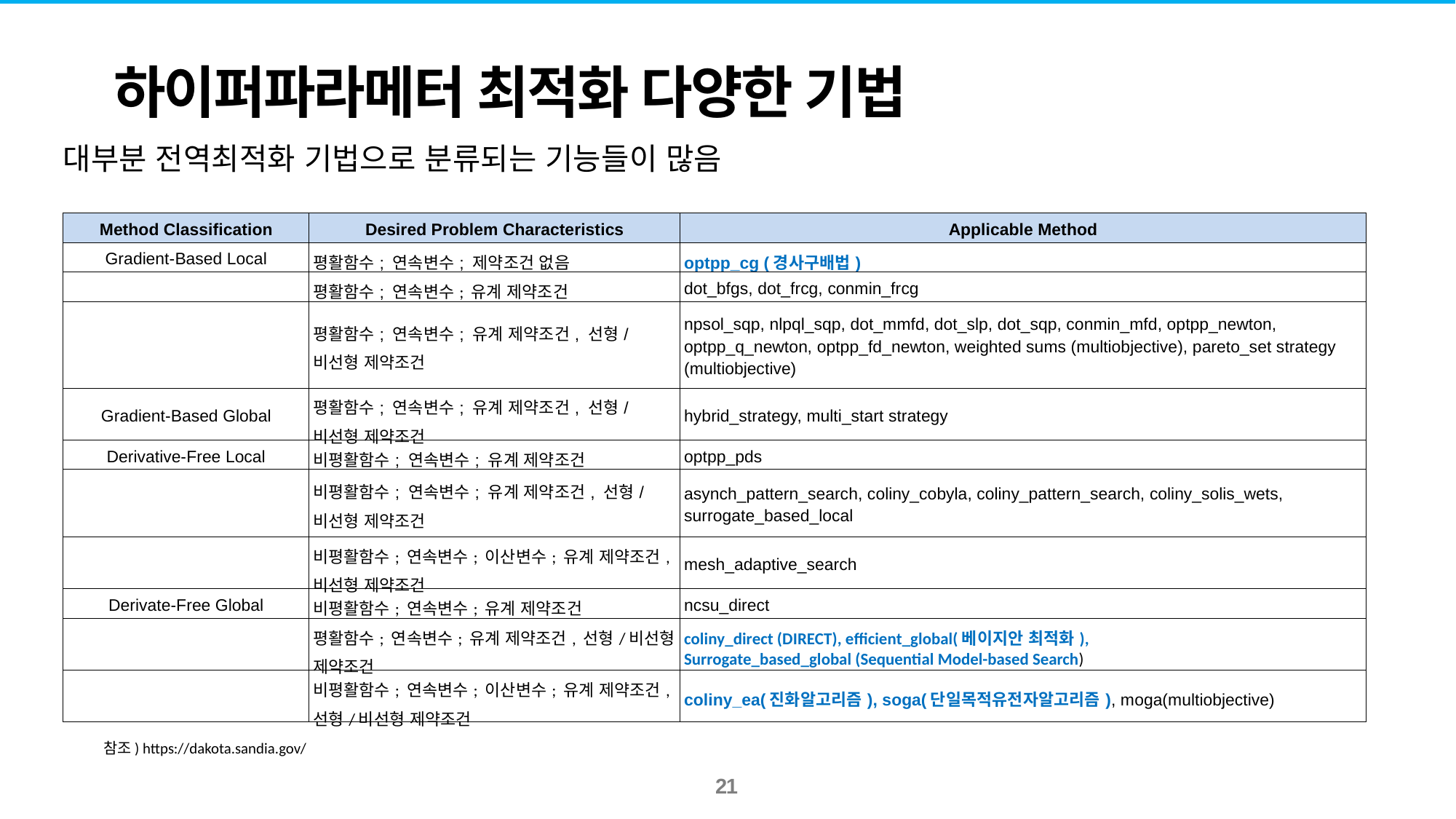

하이퍼파라메터 최적화 다양한 기법
대부분 전역최적화 기법으로 분류되는 기능들이 많음
| Method Classification | Desired Problem Characteristics | Applicable Method |
| --- | --- | --- |
| Gradient-Based Local | 평활함수; 연속변수; 제약조건 없음 | optpp\_cg (경사구배법) |
|  | 평활함수; 연속변수; 유계 제약조건 | dot\_bfgs, dot\_frcg, conmin\_frcg |
|  | 평활함수; 연속변수; 유계 제약조건, 선형/비선형 제약조건 | npsol\_sqp, nlpql\_sqp, dot\_mmfd, dot\_slp, dot\_sqp, conmin\_mfd, optpp\_newton, optpp\_q\_newton, optpp\_fd\_newton, weighted sums (multiobjective), pareto\_set strategy (multiobjective) |
| Gradient-Based Global | 평활함수; 연속변수; 유계 제약조건, 선형/비선형 제약조건 | hybrid\_strategy, multi\_start strategy |
| Derivative-Free Local | 비평활함수; 연속변수; 유계 제약조건 | optpp\_pds |
|  | 비평활함수; 연속변수; 유계 제약조건, 선형/비선형 제약조건 | asynch\_pattern\_search, coliny\_cobyla, coliny\_pattern\_search, coliny\_solis\_wets, surrogate\_based\_local |
|  | 비평활함수; 연속변수; 이산변수; 유계 제약조건, 비선형 제약조건 | mesh\_adaptive\_search |
| Derivate-Free Global | 비평활함수; 연속변수; 유계 제약조건 | ncsu\_direct |
|  | 평활함수; 연속변수; 유계 제약조건, 선형/비선형 제약조건 | coliny\_direct (DIRECT), efficient\_global(베이지안 최적화), Surrogate\_based\_global (Sequential Model-based Search) |
|  | 비평활함수; 연속변수; 이산변수; 유계 제약조건, 선형/비선형 제약조건 | coliny\_ea(진화알고리즘), soga(단일목적유전자알고리즘), moga(multiobjective) |
참조) https://dakota.sandia.gov/